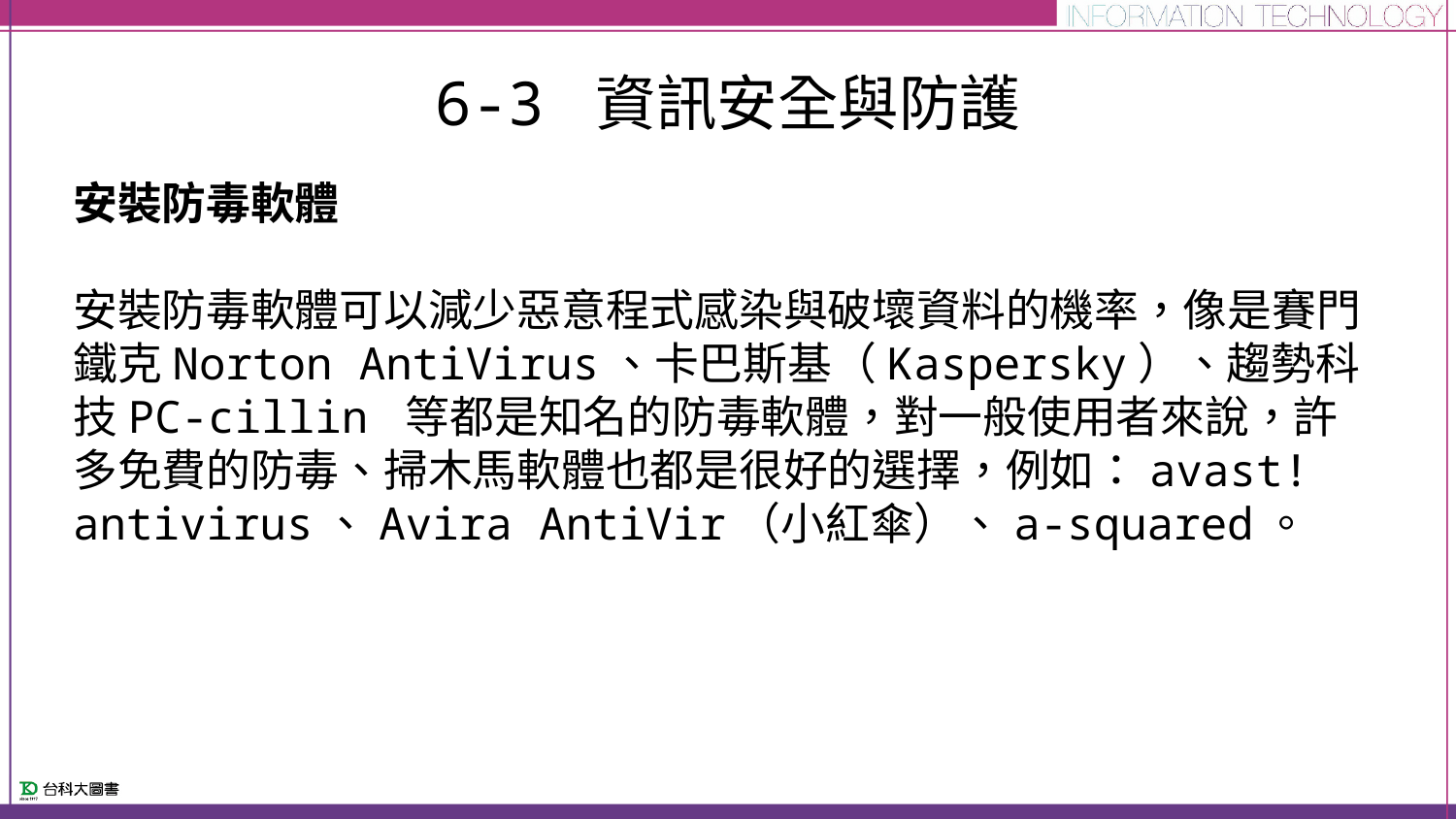

# 6-3 資訊安全與防護
安裝防毒軟體

安裝防毒軟體可以減少惡意程式感染與破壞資料的機率，像是賽門鐵克Norton AntiVirus、卡巴斯基（Kaspersky）、趨勢科技PC-cillin 等都是知名的防毒軟體，對一般使用者來說，許多免費的防毒、掃木馬軟體也都是很好的選擇，例如：avast! antivirus、Avira AntiVir（小紅傘）、a-squared。